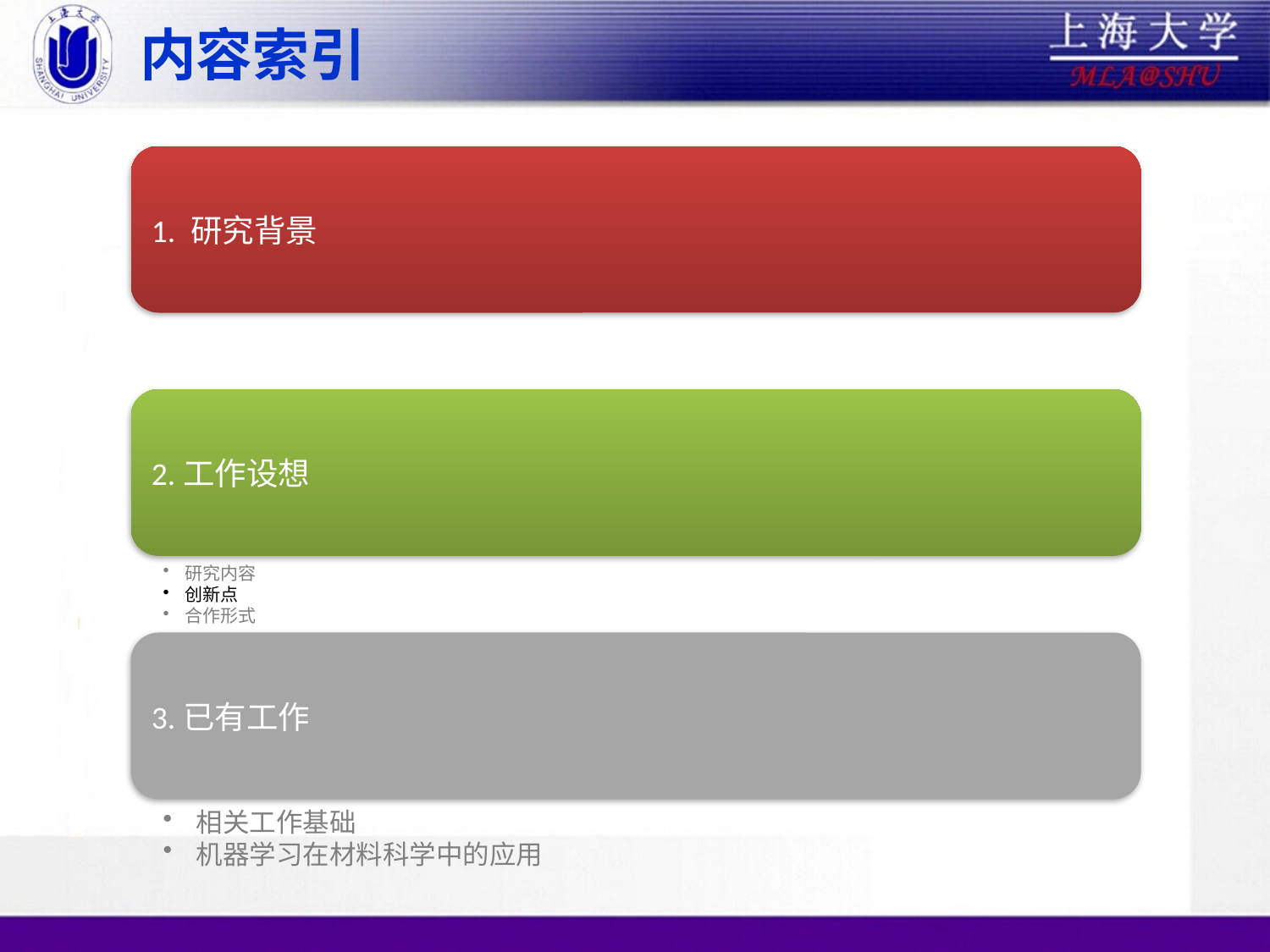

内容索引
1. 研究背景
2.工作设想
研究内容
3.已有工作
相关工作基础
机器学习在材料科学中的应用
创新点
合作形式